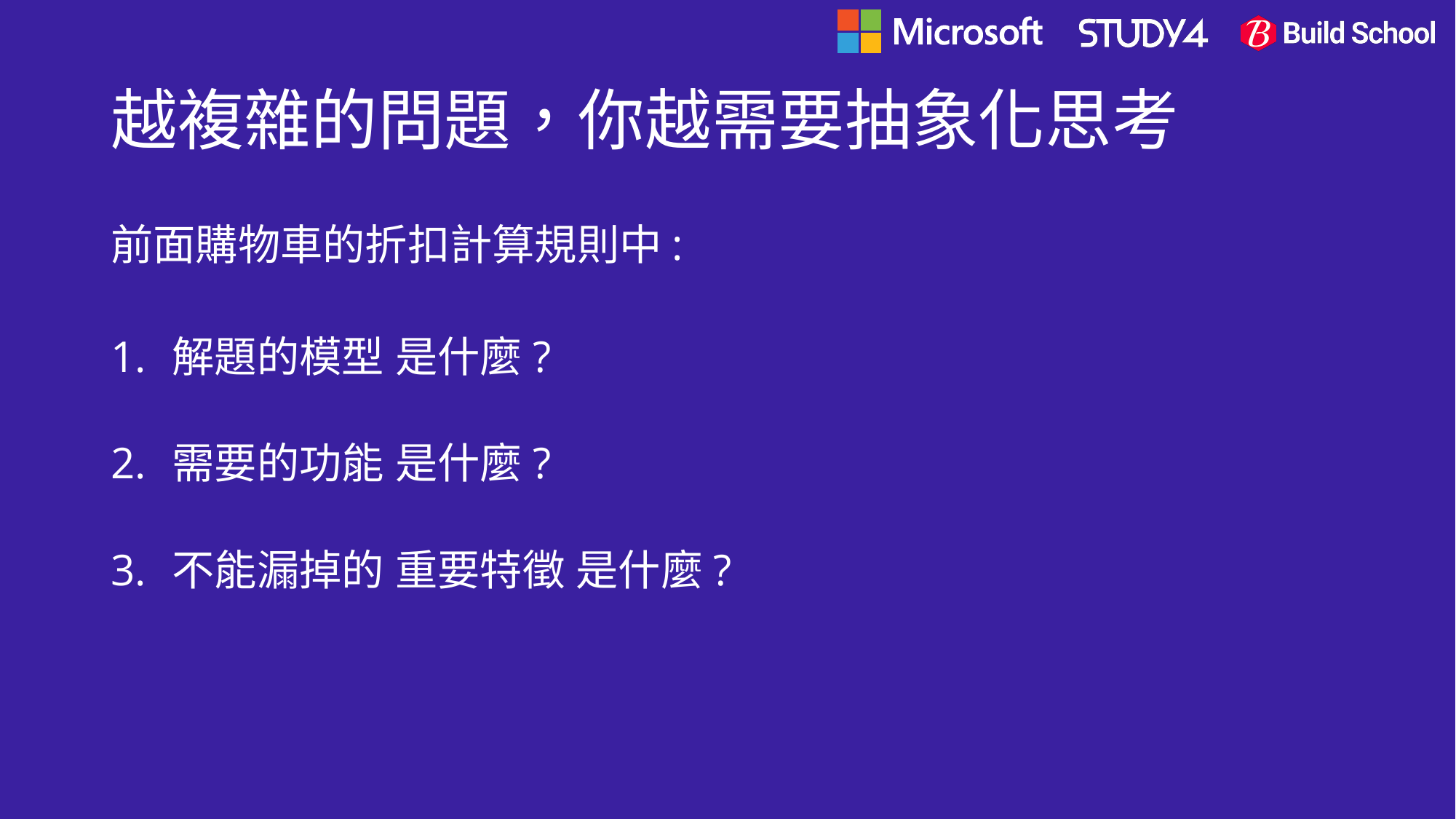

# 越複雜的問題，你越需要抽象化思考
前面購物車的折扣計算規則中:
解題的模型 是什麼?
需要的功能 是什麼?
不能漏掉的 重要特徵 是什麼?